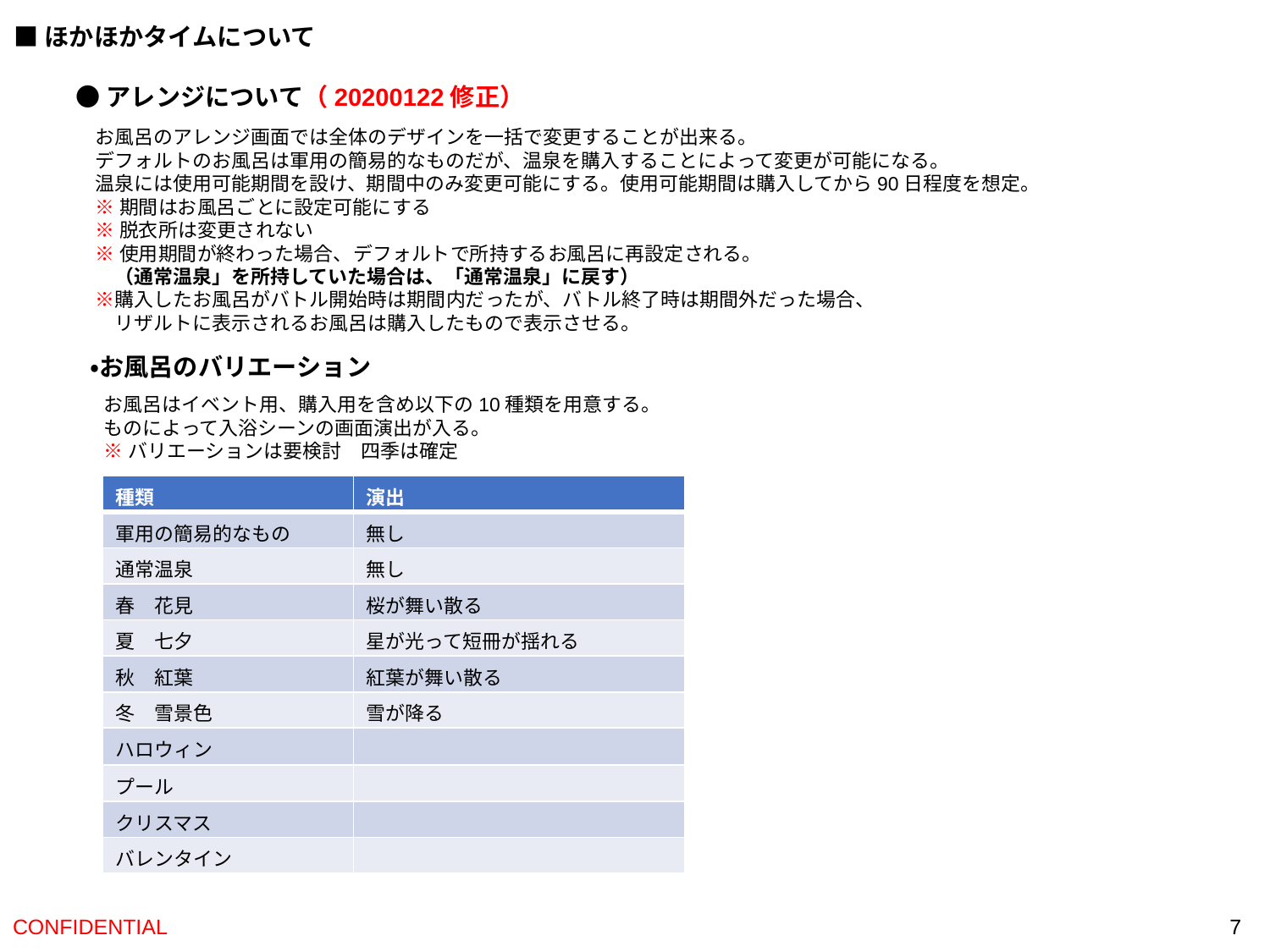

■ほかほかタイムについて
●アレンジについて（20200122修正）
お風呂のアレンジ画面では全体のデザインを一括で変更することが出来る。
デフォルトのお風呂は軍用の簡易的なものだが、温泉を購入することによって変更が可能になる。
温泉には使用可能期間を設け、期間中のみ変更可能にする。使用可能期間は購入してから90日程度を想定。
※期間はお風呂ごとに設定可能にする
※脱衣所は変更されない
※使用期間が終わった場合、デフォルトで所持するお風呂に再設定される。
　（通常温泉」を所持していた場合は、「通常温泉」に戻す）
※購入したお風呂がバトル開始時は期間内だったが、バトル終了時は期間外だった場合、
　リザルトに表示されるお風呂は購入したもので表示させる。
・お風呂のバリエーション
お風呂はイベント用、購入用を含め以下の10種類を用意する。
ものによって入浴シーンの画面演出が入る。
※バリエーションは要検討　四季は確定
| 種類 | 演出 |
| --- | --- |
| 軍用の簡易的なもの | 無し |
| 通常温泉 | 無し |
| 春　花見 | 桜が舞い散る |
| 夏　七夕 | 星が光って短冊が揺れる |
| 秋　紅葉 | 紅葉が舞い散る |
| 冬　雪景色 | 雪が降る |
| ハロウィン |  |
| プール |  |
| クリスマス |  |
| バレンタイン |  |
7
CONFIDENTIAL